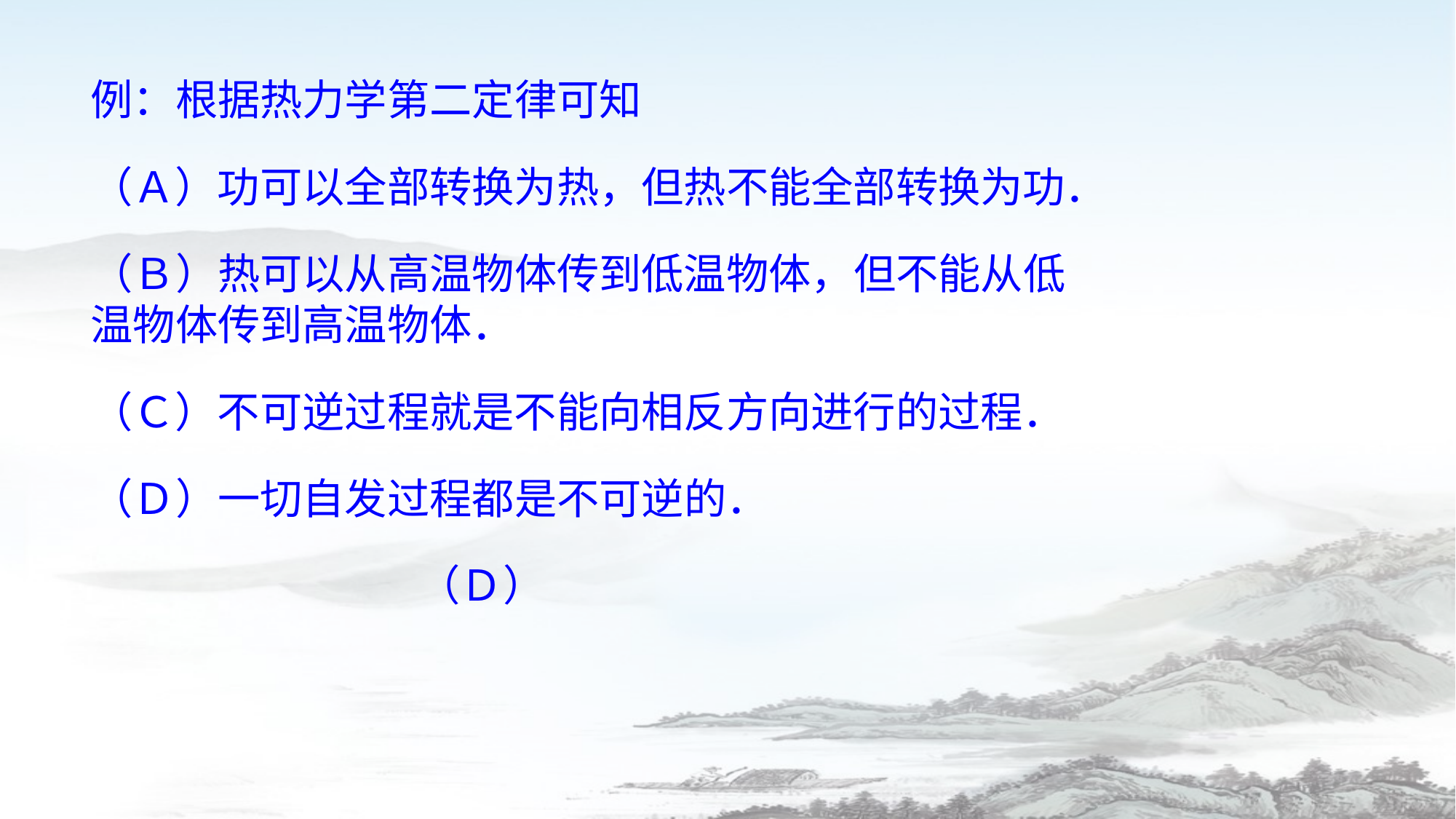

例：根据热力学第二定律可知
（Ａ）功可以全部转换为热，但热不能全部转换为功．
（Ｂ）热可以从高温物体传到低温物体，但不能从低温物体传到高温物体．
（Ｃ）不可逆过程就是不能向相反方向进行的过程．
（Ｄ）一切自发过程都是不可逆的．
（Ｄ）